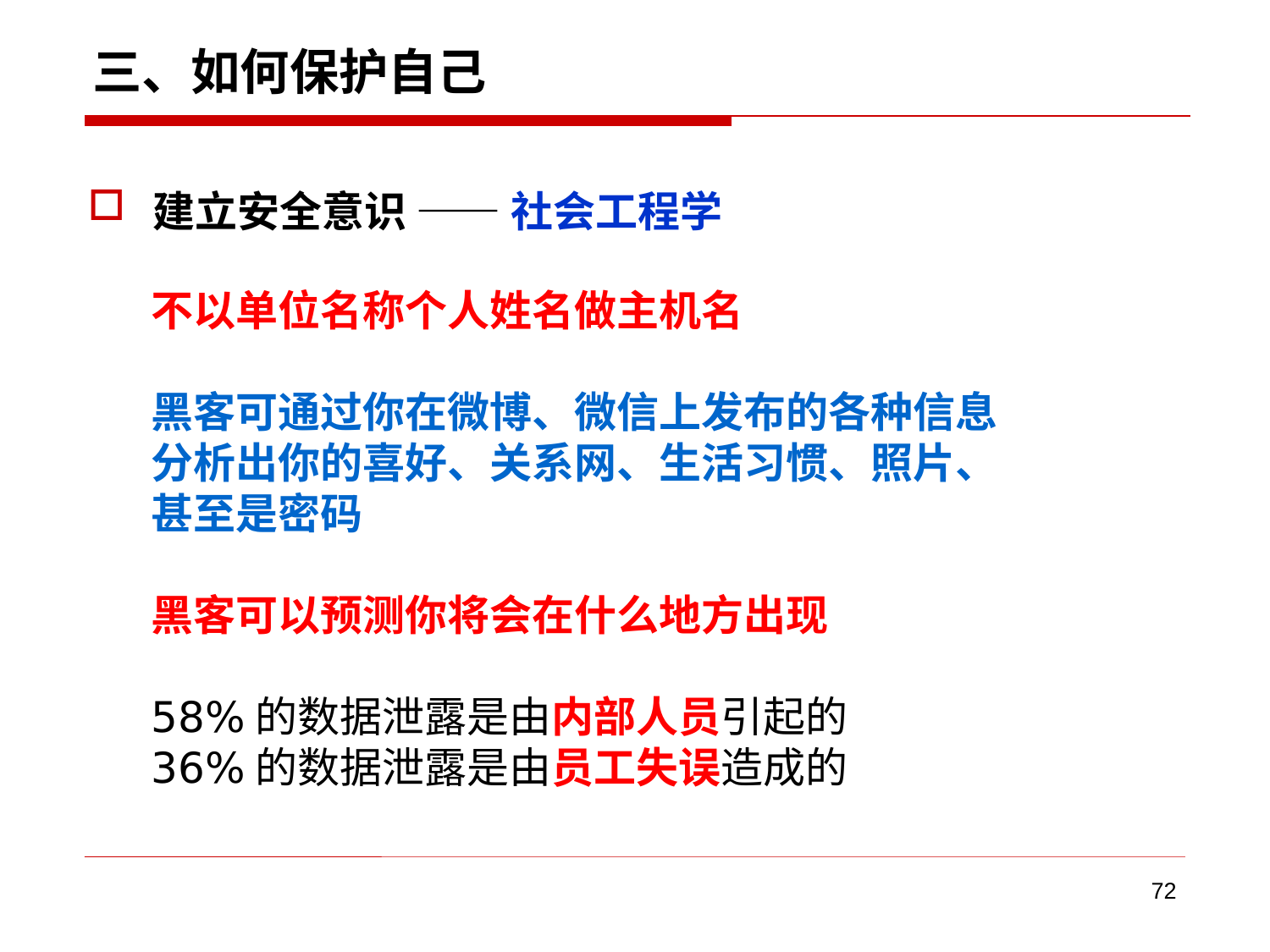

# 三、如何保护自己
建立安全意识 —— 社会工程学
不以单位名称个人姓名做主机名

黑客可通过你在微博、微信上发布的各种信息
分析出你的喜好、关系网、生活习惯、照片、甚至是密码

黑客可以预测你将会在什么地方出现

58%的数据泄露是由内部人员引起的
36%的数据泄露是由员工失误造成的